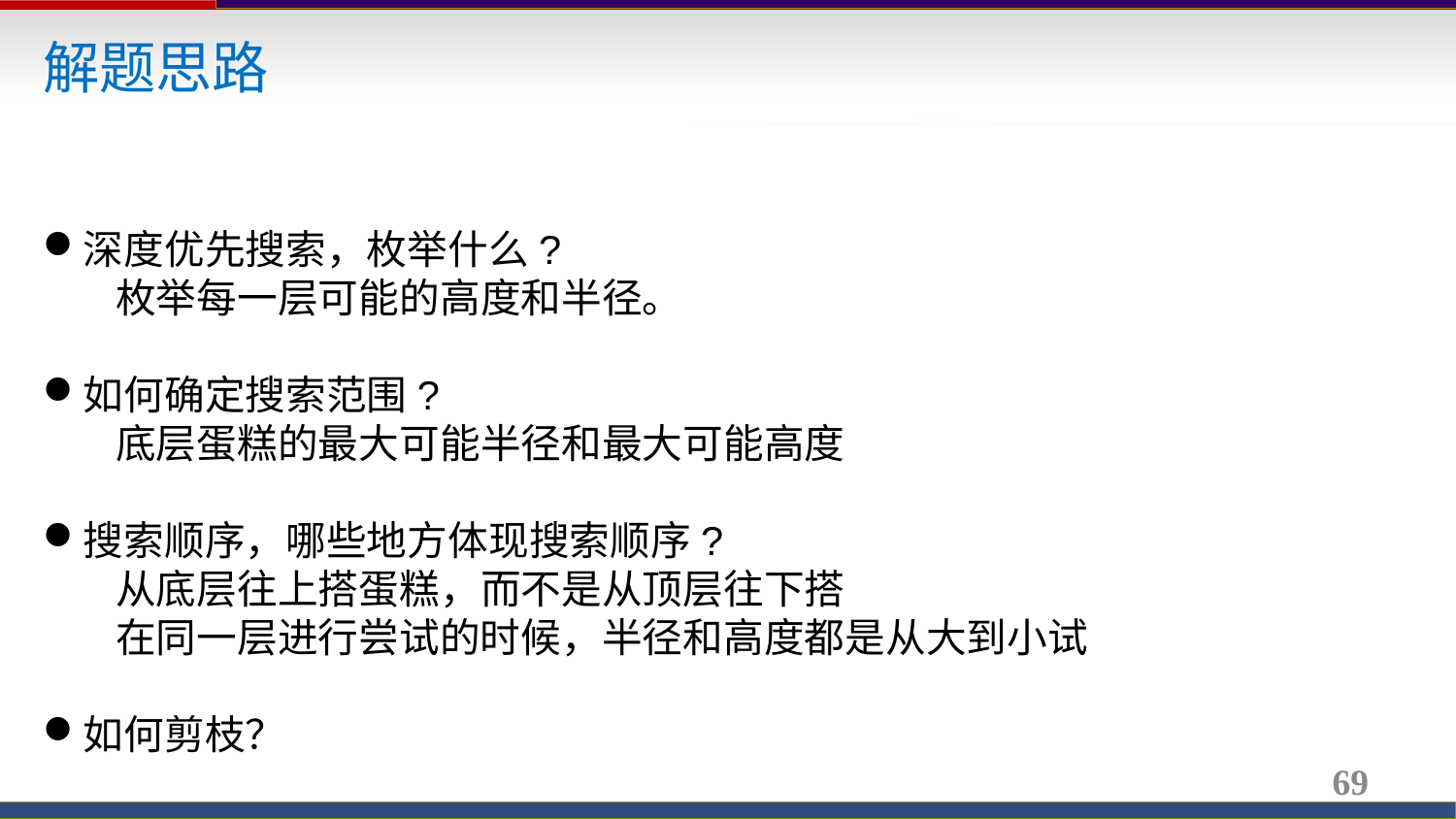

解题思路

深度优先搜索，枚举什么?
枚举每一层可能的高度和半径。

如何确定搜索范围?
底层蛋糕的最大可能半径和最大可能高度

搜索顺序，哪些地方体现搜索顺序?
从底层往上搭蛋糕，而不是从顶层往下搭
在同一层进行尝试的时候，半径和高度都是从大到小试

如何剪枝？